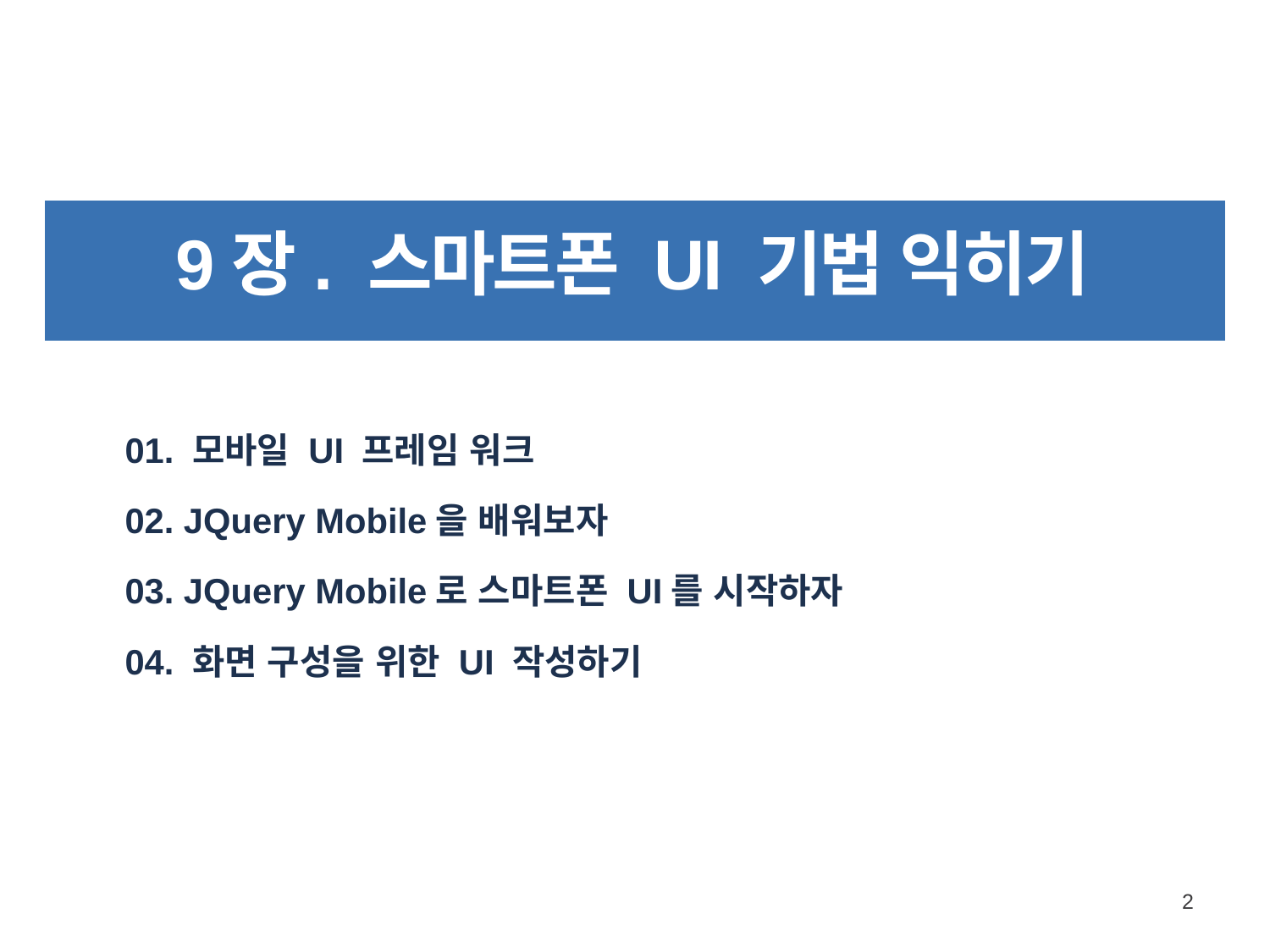

# 9장. 스마트폰 UI 기법 익히기
01. 모바일 UI 프레임 워크
02. JQuery Mobile을 배워보자
03. JQuery Mobile로 스마트폰 UI를 시작하자
04. 화면 구성을 위한 UI 작성하기
2